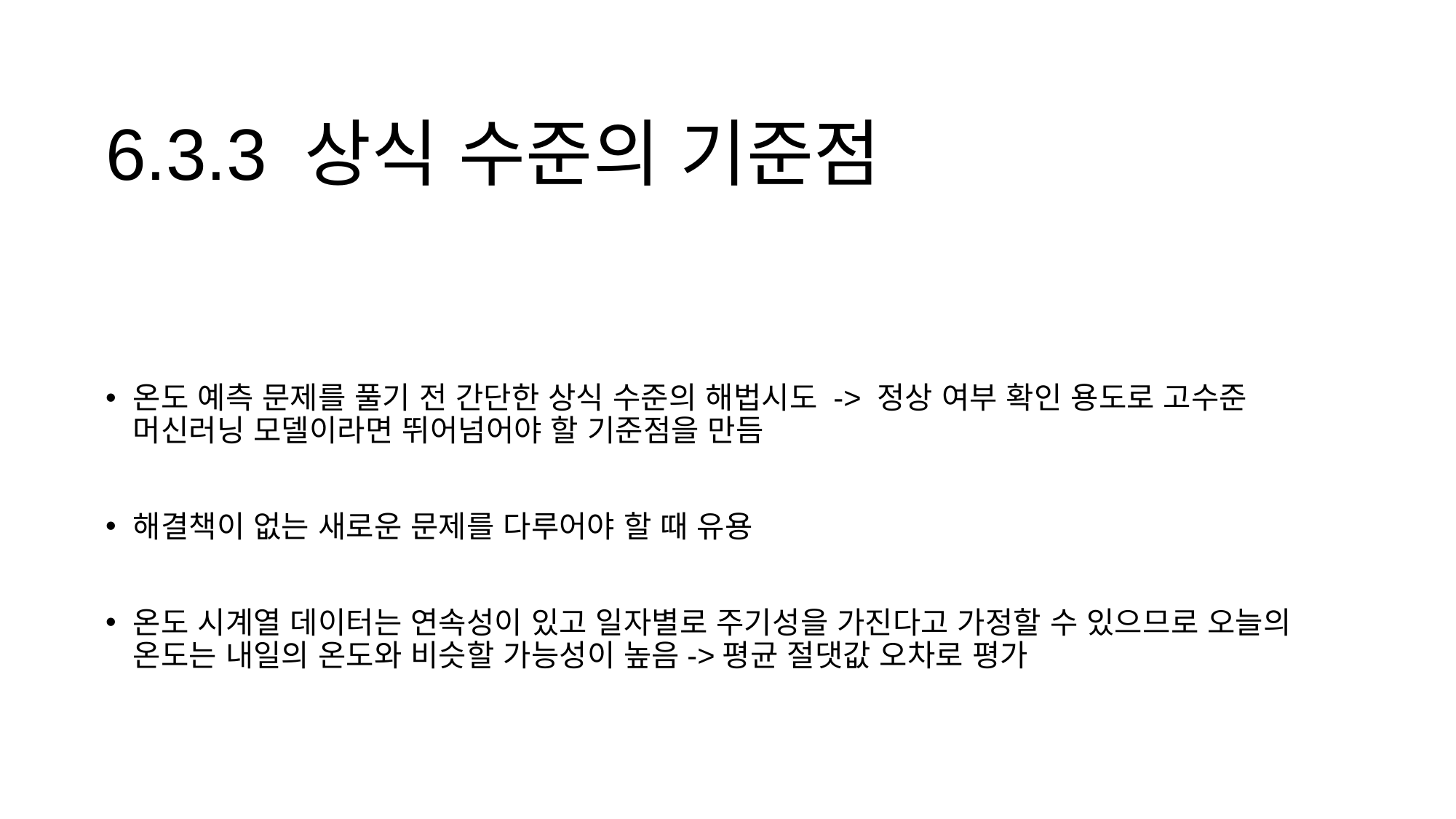

# 6.3.3 상식 수준의 기준점
온도 예측 문제를 풀기 전 간단한 상식 수준의 해법시도 -> 정상 여부 확인 용도로 고수준 머신러닝 모델이라면 뛰어넘어야 할 기준점을 만듬

해결책이 없는 새로운 문제를 다루어야 할 때 유용

온도 시계열 데이터는 연속성이 있고 일자별로 주기성을 가진다고 가정할 수 있으므로 오늘의 온도는 내일의 온도와 비슷할 가능성이 높음->평균 절댓값 오차로 평가